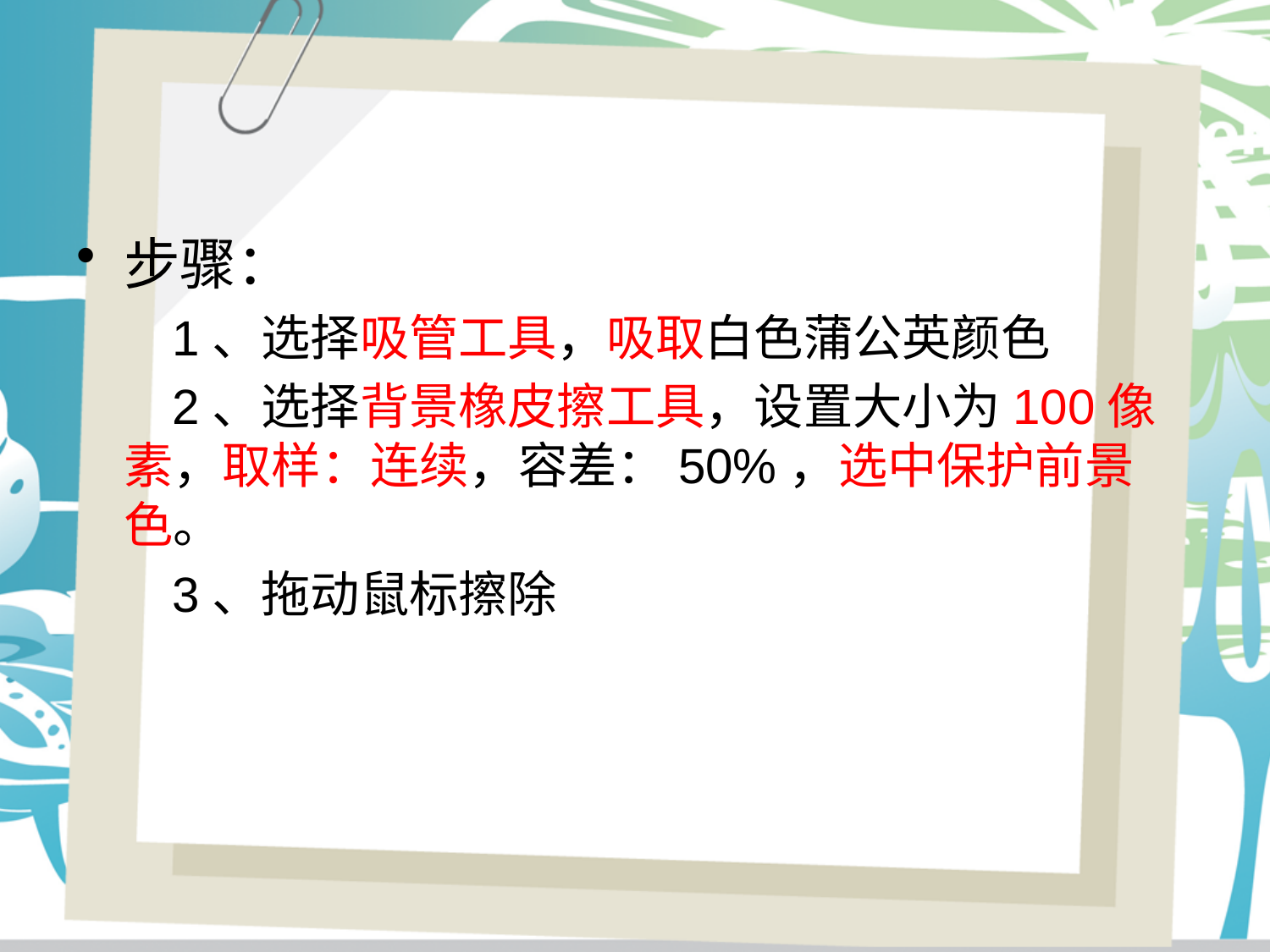

#
步骤：
       1、选择吸管工具，吸取白色蒲公英颜色
       2、选择背景橡皮擦工具，设置大小为100像素，取样：连续，容差：50%，选中保护前景色。
       3、拖动鼠标擦除